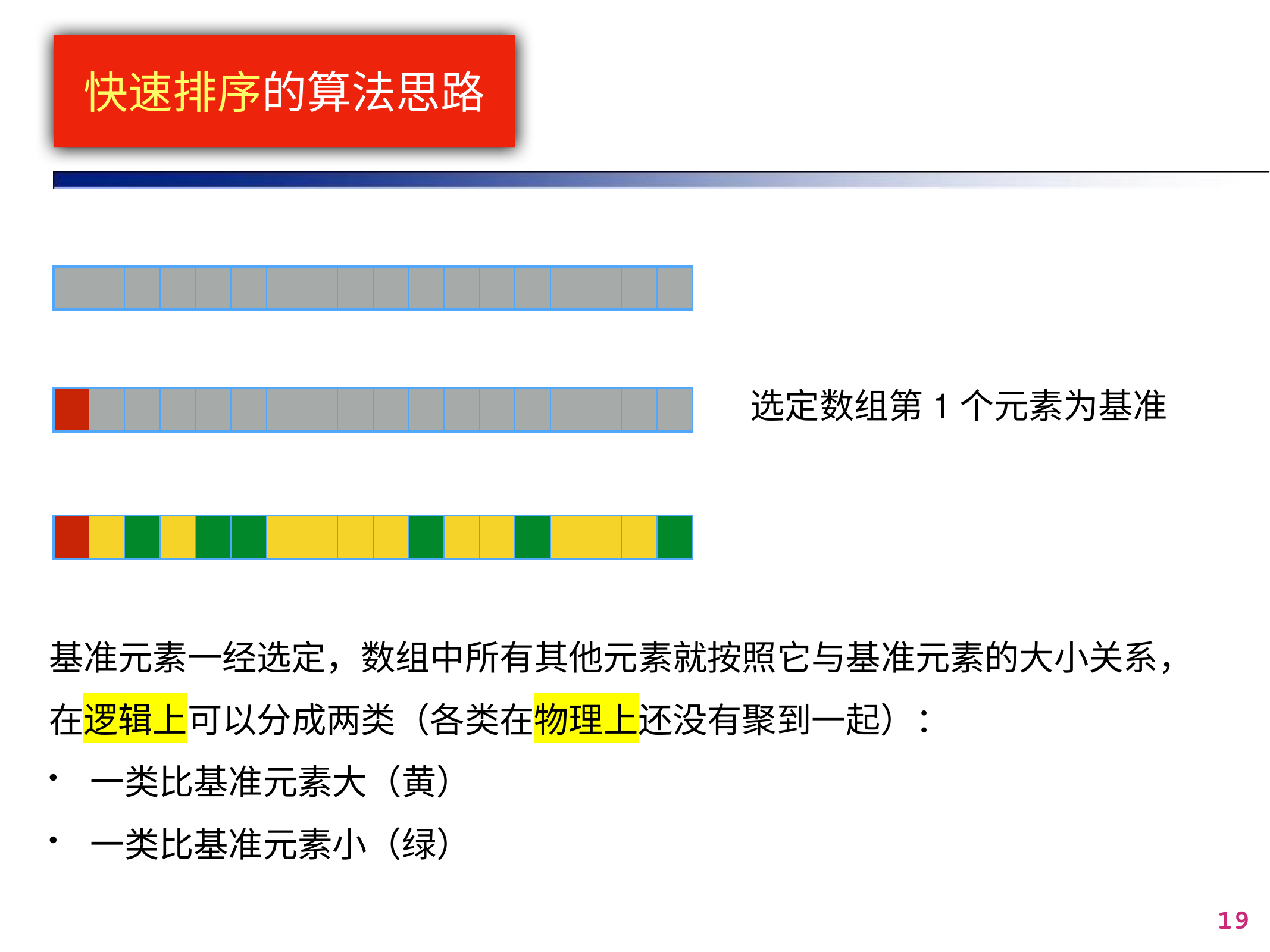

# 快速排序的算法思路
|  |  |  |  |  |  |  |  |  |  |  |  |  |  |  |  |  |  |
| --- | --- | --- | --- | --- | --- | --- | --- | --- | --- | --- | --- | --- | --- | --- | --- | --- | --- |
选定数组第1个元素为基准
|  |  |  |  |  |  |  |  |  |  |  |  |  |  |  |  |  |  |
| --- | --- | --- | --- | --- | --- | --- | --- | --- | --- | --- | --- | --- | --- | --- | --- | --- | --- |
|  |  |  |  |  |  |  |  |  |  |  |  |  |  |  |  |  |  |
| --- | --- | --- | --- | --- | --- | --- | --- | --- | --- | --- | --- | --- | --- | --- | --- | --- | --- |
基准元素一经选定，数组中所有其他元素就按照它与基准元素的大小关系，在逻辑上可以分成两类（各类在物理上还没有聚到一起）：
一类比基准元素大（黄）
一类比基准元素小（绿）
19